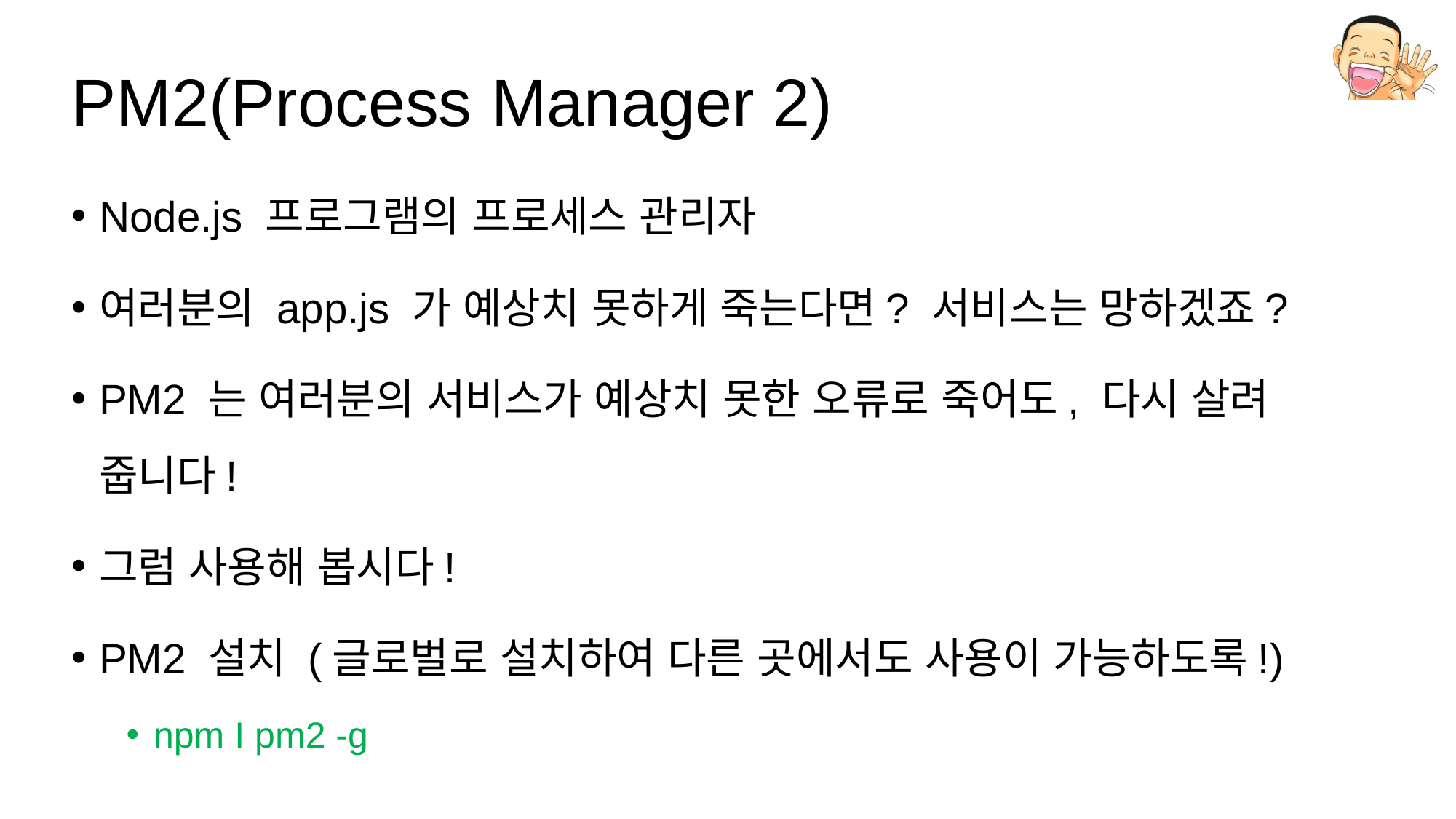

# PM2(Process Manager 2)
Node.js 프로그램의 프로세스 관리자
여러분의 app.js 가 예상치 못하게 죽는다면? 서비스는 망하겠죠?
PM2 는 여러분의 서비스가 예상치 못한 오류로 죽어도, 다시 살려 줍니다!
그럼 사용해 봅시다!
PM2 설치 (글로벌로 설치하여 다른 곳에서도 사용이 가능하도록!)
npm I pm2 -g